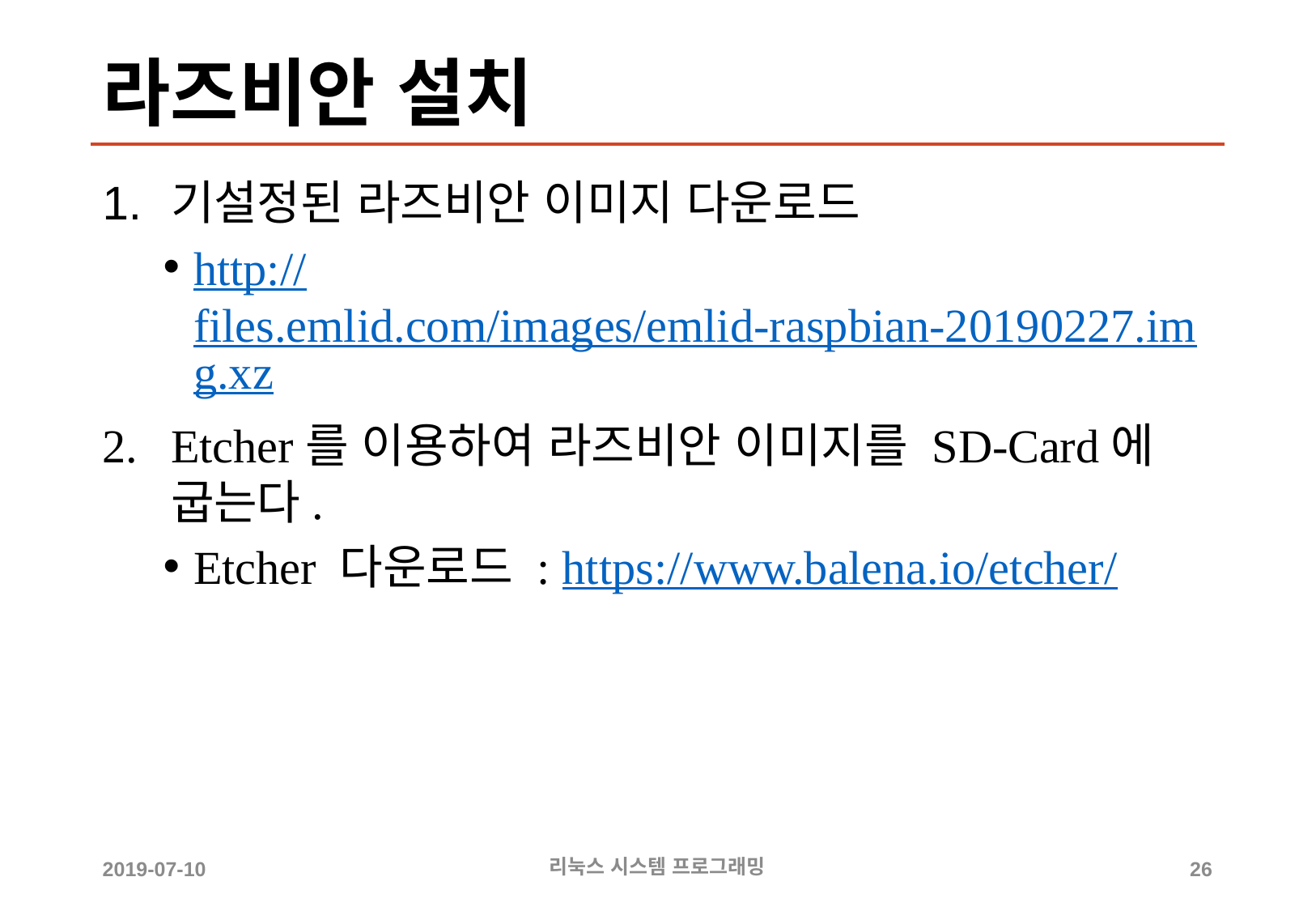

# 라즈비안 설치
기설정된 라즈비안 이미지 다운로드
http://files.emlid.com/images/emlid-raspbian-20190227.img.xz
Etcher를 이용하여 라즈비안 이미지를 SD-Card에 굽는다.
Etcher 다운로드 : https://www.balena.io/etcher/

2019-07-10
리눅스 시스템 프로그래밍
26